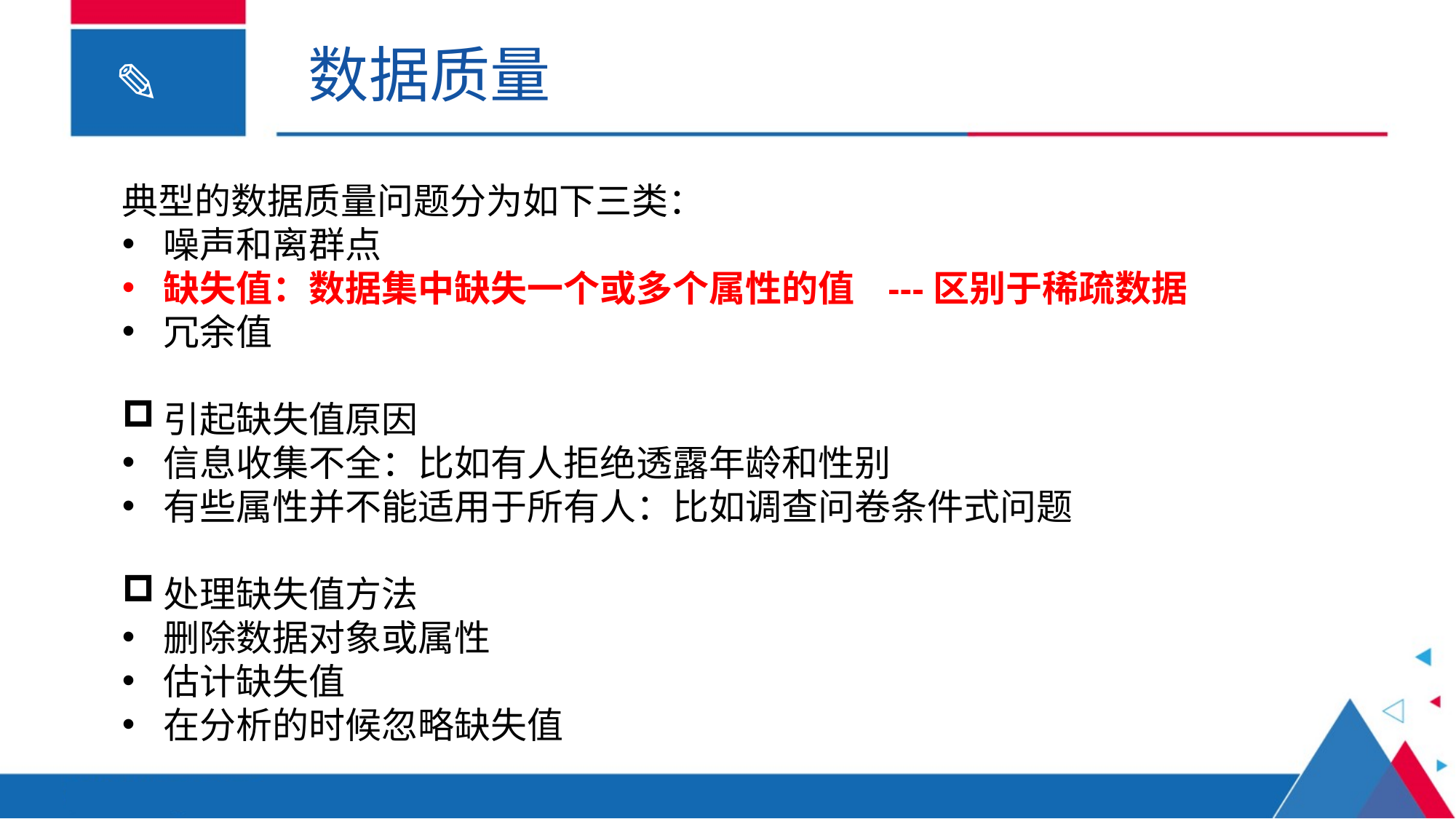

数据质量
典型的数据质量问题分为如下三类：
噪声和离群点
缺失值：数据集中缺失一个或多个属性的值   ---区别于稀疏数据
冗余值

引起缺失值原因
信息收集不全：比如有人拒绝透露年龄和性别
有些属性并不能适用于所有人：比如调查问卷条件式问题

处理缺失值方法
删除数据对象或属性
估计缺失值
在分析的时候忽略缺失值